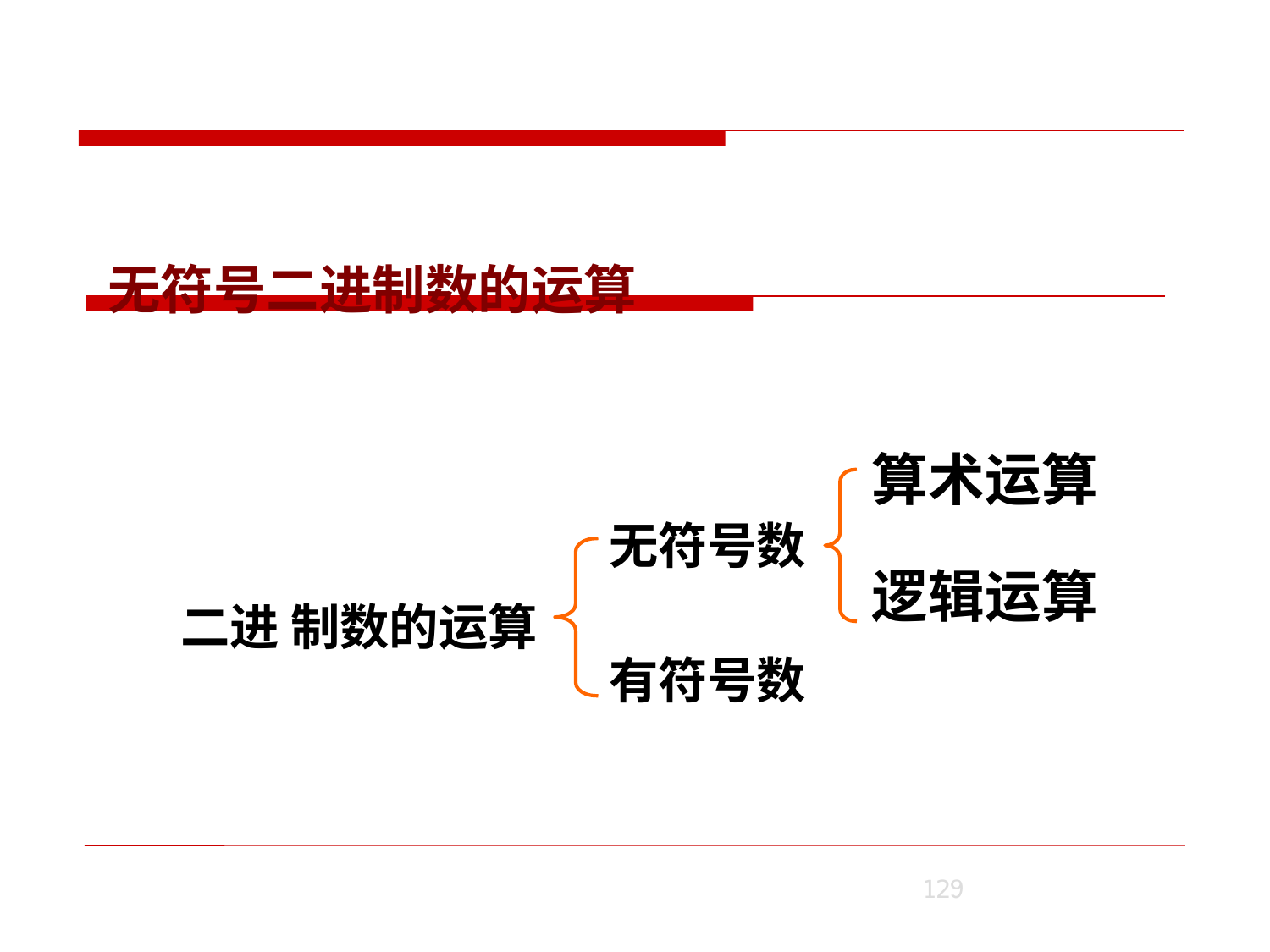

# 无符号二进制数的运算
算术运算
逻辑运算

无符号数
有符号数

二进 制数的运算
129